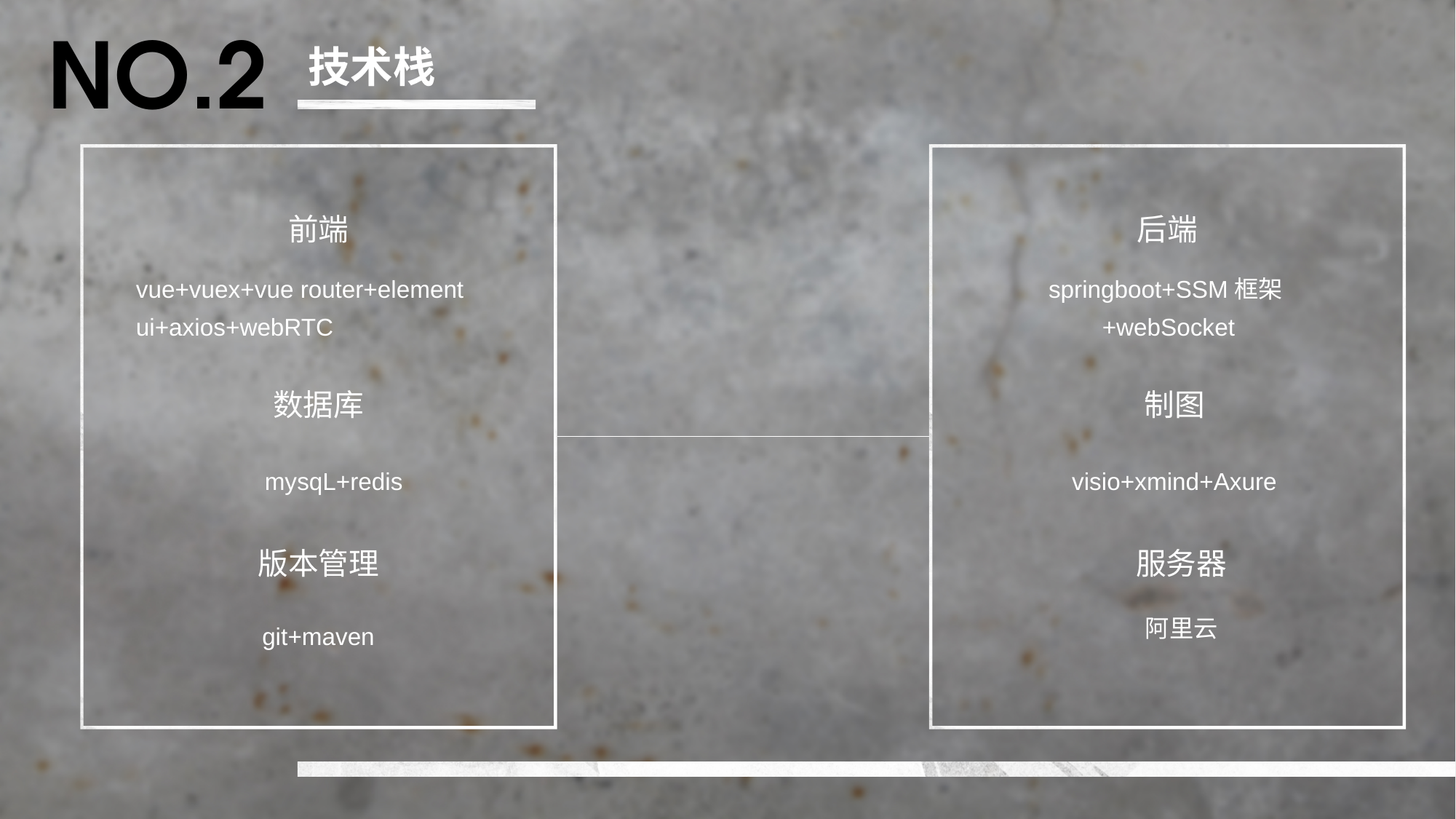

NO.2
技术栈

前端
后端
vue+vuex+vue router+element ui+axios+webRTC
springboot+SSM框架+webSocket
数据库
制图
mysqL+redis
visio+xmind+Axure
版本管理
服务器
阿里云
git+maven